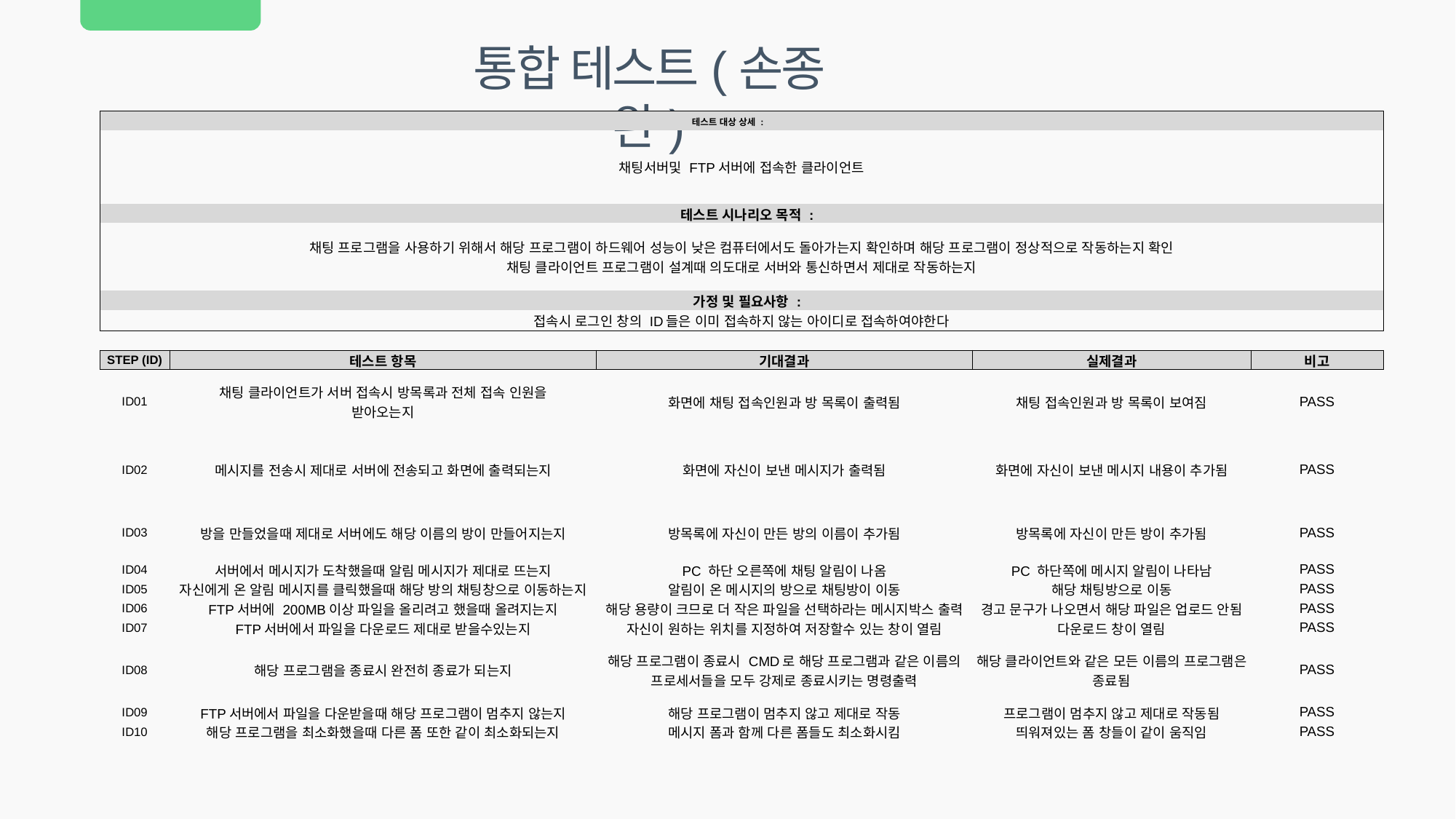

통합 테스트(손종완)
| 테스트 대상 상세 : |  |  |  |  |  |  |  |  |  |  |  |
| --- | --- | --- | --- | --- | --- | --- | --- | --- | --- | --- | --- |
| 채팅서버및 FTP서버에 접속한 클라이언트 |  |  |  |  |  |  |  |  |  |  |  |
| 테스트 시나리오 목적 : |  |  |  |  |  |  |  |  |  |  |  |
| 채팅 프로그램을 사용하기 위해서 해당 프로그램이 하드웨어 성능이 낮은 컴퓨터에서도 돌아가는지 확인하며 해당 프로그램이 정상적으로 작동하는지 확인 채팅 클라이언트 프로그램이 설계때 의도대로 서버와 통신하면서 제대로 작동하는지 |  |  |  |  |  |  |  |  |  |  |  |
| 가정 및 필요사항 : |  |  |  |  |  |  |  |  |  |  |  |
| 접속시 로그인 창의 ID들은 이미 접속하지 않는 아이디로 접속하여야한다 |  |  |  |  |  |  |  |  |  |  |  |
|  |  |  |  |  |  |  |  |  |  |  |  |
| STEP (ID) | 테스트 항목 |  |  | 기대결과 |  |  | 실제결과 |  |  | 비고 |  |
| ID01 | 채팅 클라이언트가 서버 접속시 방목록과 전체 접속 인원을 받아오는지 |  |  | 화면에 채팅 접속인원과 방 목록이 출력됨 |  |  | 채팅 접속인원과 방 목록이 보여짐 |  |  | PASS |  |
| ID02 | 메시지를 전송시 제대로 서버에 전송되고 화면에 출력되는지 |  |  | 화면에 자신이 보낸 메시지가 출력됨 |  |  | 화면에 자신이 보낸 메시지 내용이 추가됨 |  |  | PASS |  |
| ID03 | 방을 만들었을때 제대로 서버에도 해당 이름의 방이 만들어지는지 |  |  | 방목록에 자신이 만든 방의 이름이 추가됨 |  |  | 방목록에 자신이 만든 방이 추가됨 |  |  | PASS |  |
| ID04 | 서버에서 메시지가 도착했을때 알림 메시지가 제대로 뜨는지 |  |  | PC 하단 오른쪽에 채팅 알림이 나옴 |  |  | PC 하단쪽에 메시지 알림이 나타남 |  |  | PASS |  |
| ID05 | 자신에게 온 알림 메시지를 클릭했을때 해당 방의 채팅창으로 이동하는지 |  |  | 알림이 온 메시지의 방으로 채팅방이 이동 |  |  | 해당 채팅방으로 이동 |  |  | PASS |  |
| ID06 | FTP서버에 200MB이상 파일을 올리려고 했을때 올려지는지 |  |  | 해당 용량이 크므로 더 작은 파일을 선택하라는 메시지박스 출력 |  |  | 경고 문구가 나오면서 해당 파일은 업로드 안됨 |  |  | PASS |  |
| ID07 | FTP서버에서 파일을 다운로드 제대로 받을수있는지 |  |  | 자신이 원하는 위치를 지정하여 저장할수 있는 창이 열림 |  |  | 다운로드 창이 열림 |  |  | PASS |  |
| ID08 | 해당 프로그램을 종료시 완전히 종료가 되는지 |  |  | 해당 프로그램이 종료시 CMD로 해당 프로그램과 같은 이름의 프로세서들을 모두 강제로 종료시키는 명령출력 |  |  | 해당 클라이언트와 같은 모든 이름의 프로그램은 종료됨 |  |  | PASS |  |
| ID09 | FTP서버에서 파일을 다운받을때 해당 프로그램이 멈추지 않는지 |  |  | 해당 프로그램이 멈추지 않고 제대로 작동 |  |  | 프로그램이 멈추지 않고 제대로 작동됨 |  |  | PASS |  |
| ID10 | 해당 프로그램을 최소화했을때 다른 폼 또한 같이 최소화되는지 |  |  | 메시지 폼과 함께 다른 폼들도 최소화시킴 |  |  | 띄워져있는 폼 창들이 같이 움직임 |  |  | PASS |  |